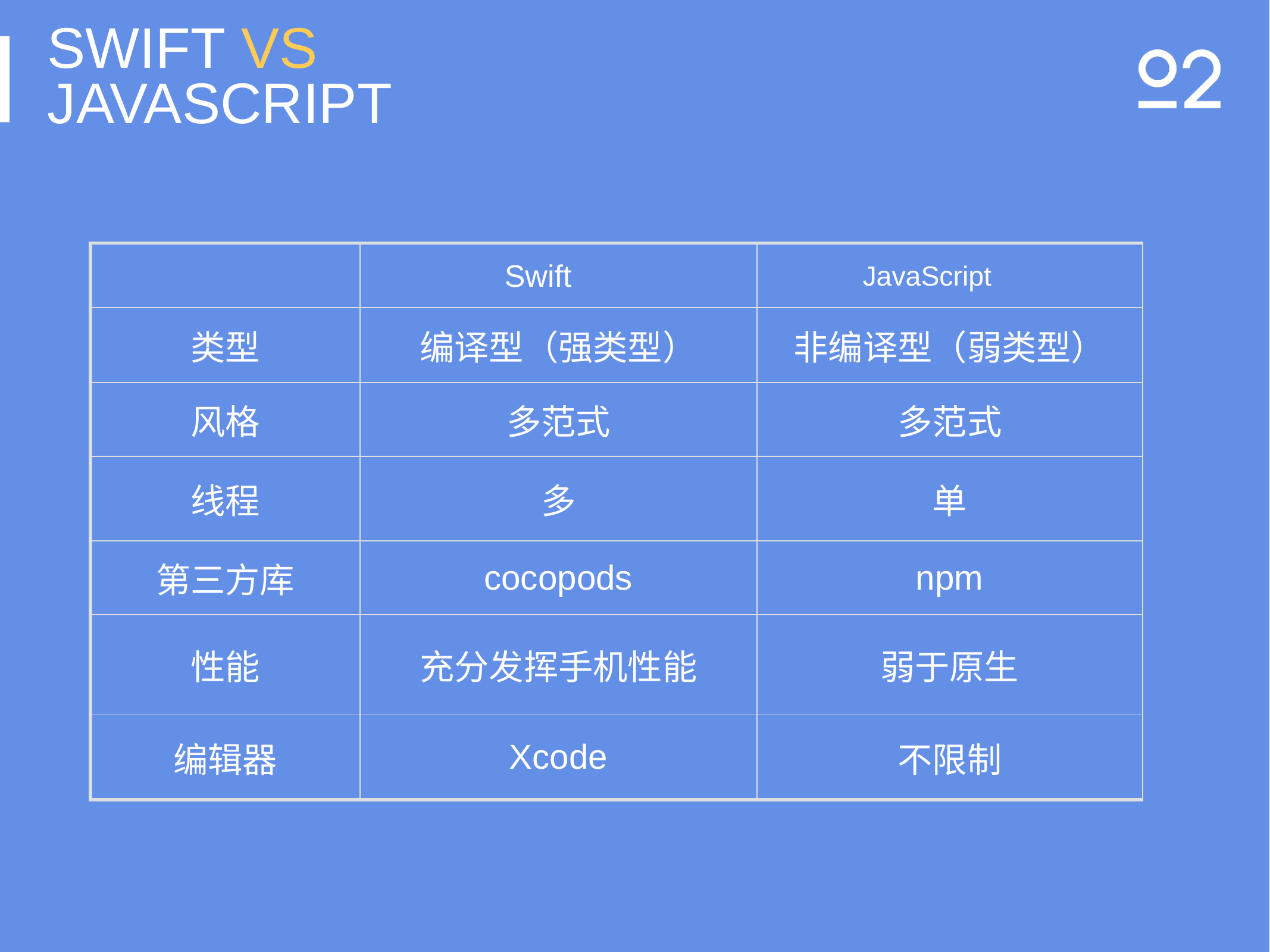

# swift VS javascript
Swift
JavaScript
|  |  |  |
| --- | --- | --- |
| 类型 | 编译型（强类型） | 非编译型（弱类型） |
| 风格 | 多范式 | 多范式 |
| 线程 | 多 | 单 |
| 第三方库 | cocopods | npm |
| 性能 | 充分发挥手机性能 | 弱于原生 |
| 编辑器 | Xcode | 不限制 |